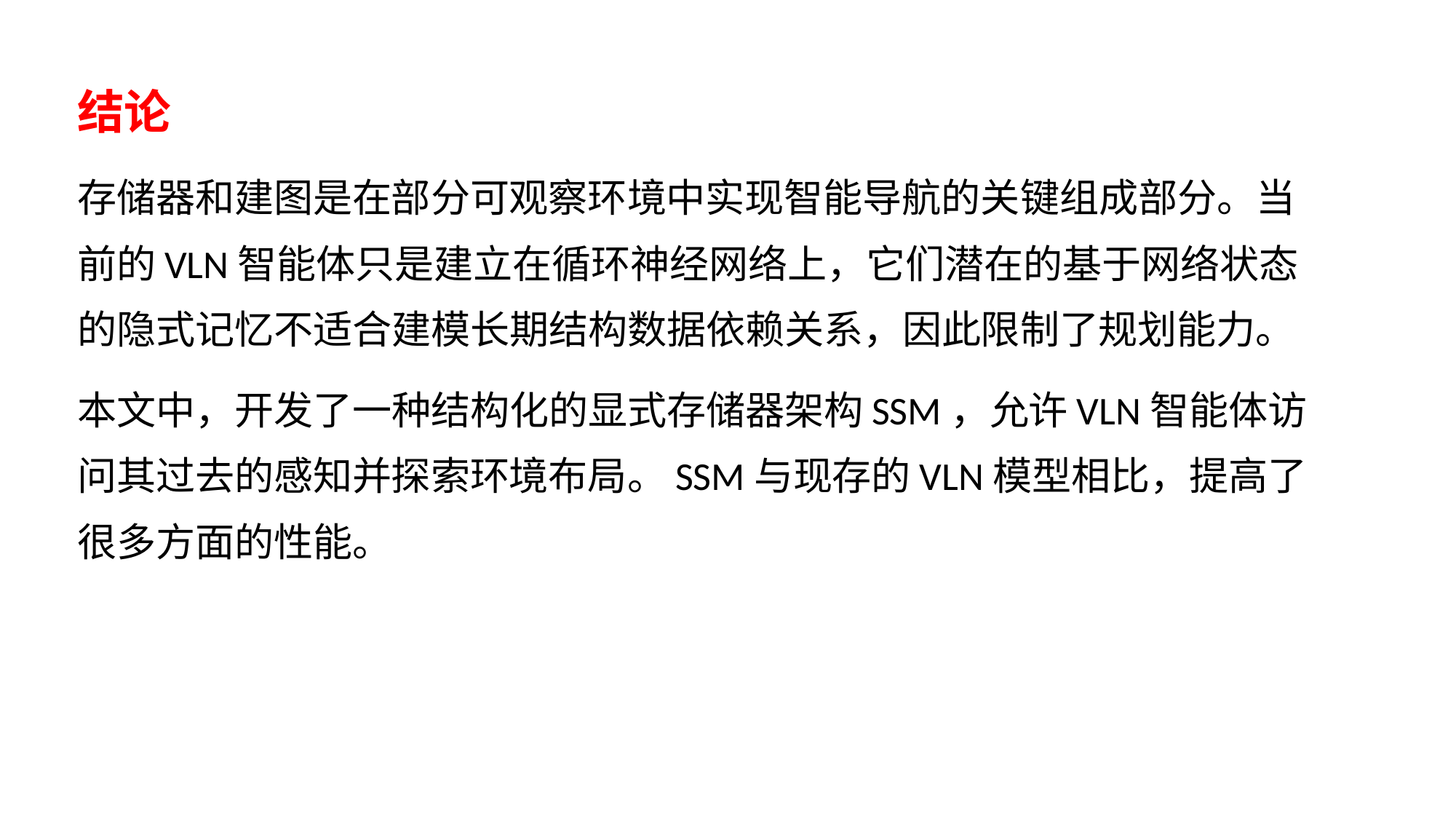

结论
存储器和建图是在部分可观察环境中实现智能导航的关键组成部分。当前的VLN智能体只是建立在循环神经网络上，它们潜在的基于网络状态的隐式记忆不适合建模长期结构数据依赖关系，因此限制了规划能力。
本文中，开发了一种结构化的显式存储器架构SSM，允许VLN智能体访问其过去的感知并探索环境布局。SSM与现存的VLN模型相比，提高了很多方面的性能。